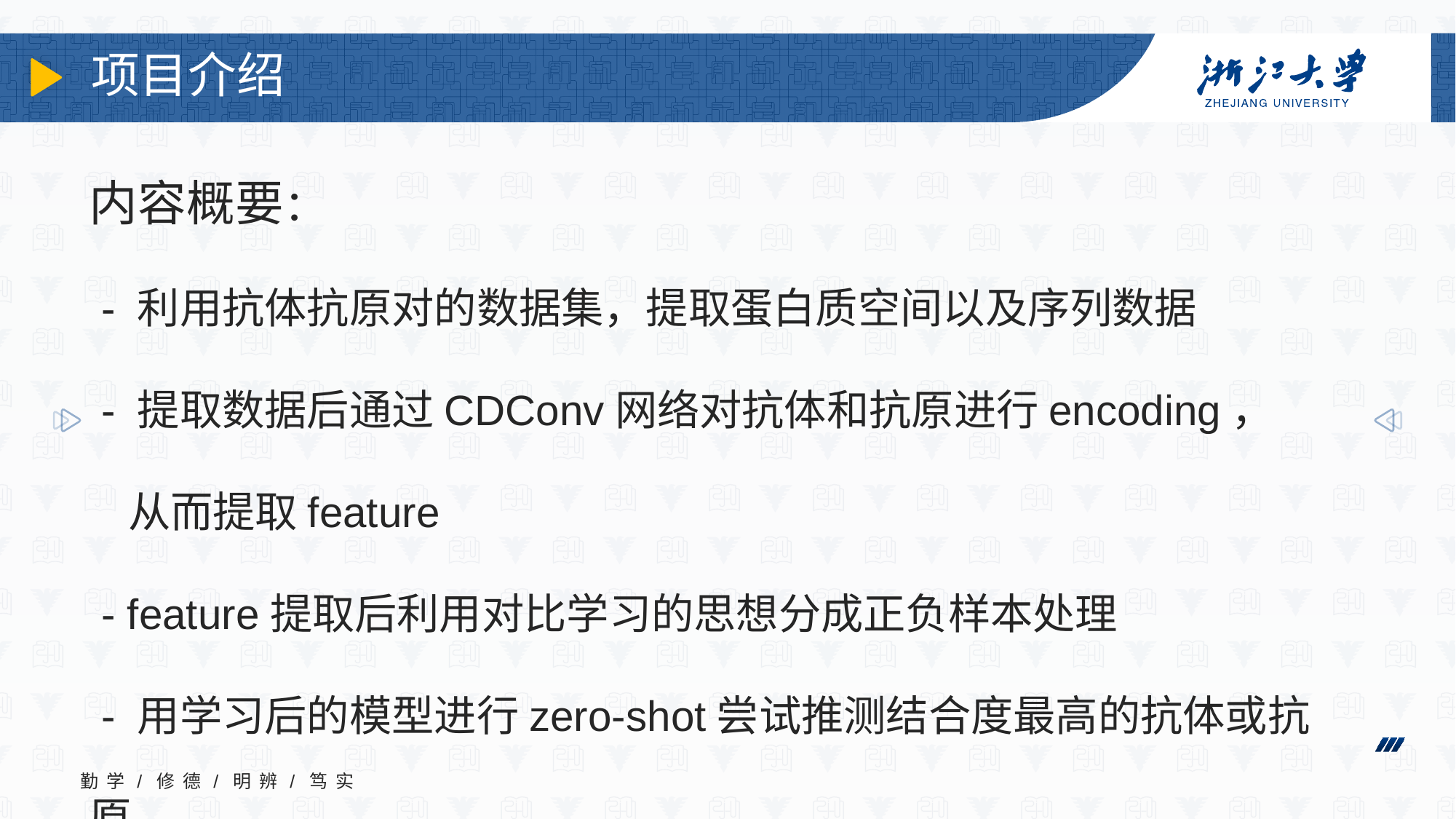

# 项目介绍
内容概要：
 - 利用抗体抗原对的数据集，提取蛋白质空间以及序列数据
 - 提取数据后通过CDConv网络对抗体和抗原进行encoding，
   从而提取feature
 - feature提取后利用对比学习的思想分成正负样本处理
 - 用学习后的模型进行zero-shot尝试推测结合度最高的抗体或抗原

勤  学  /  修  德  /  明  辨  /  笃  实